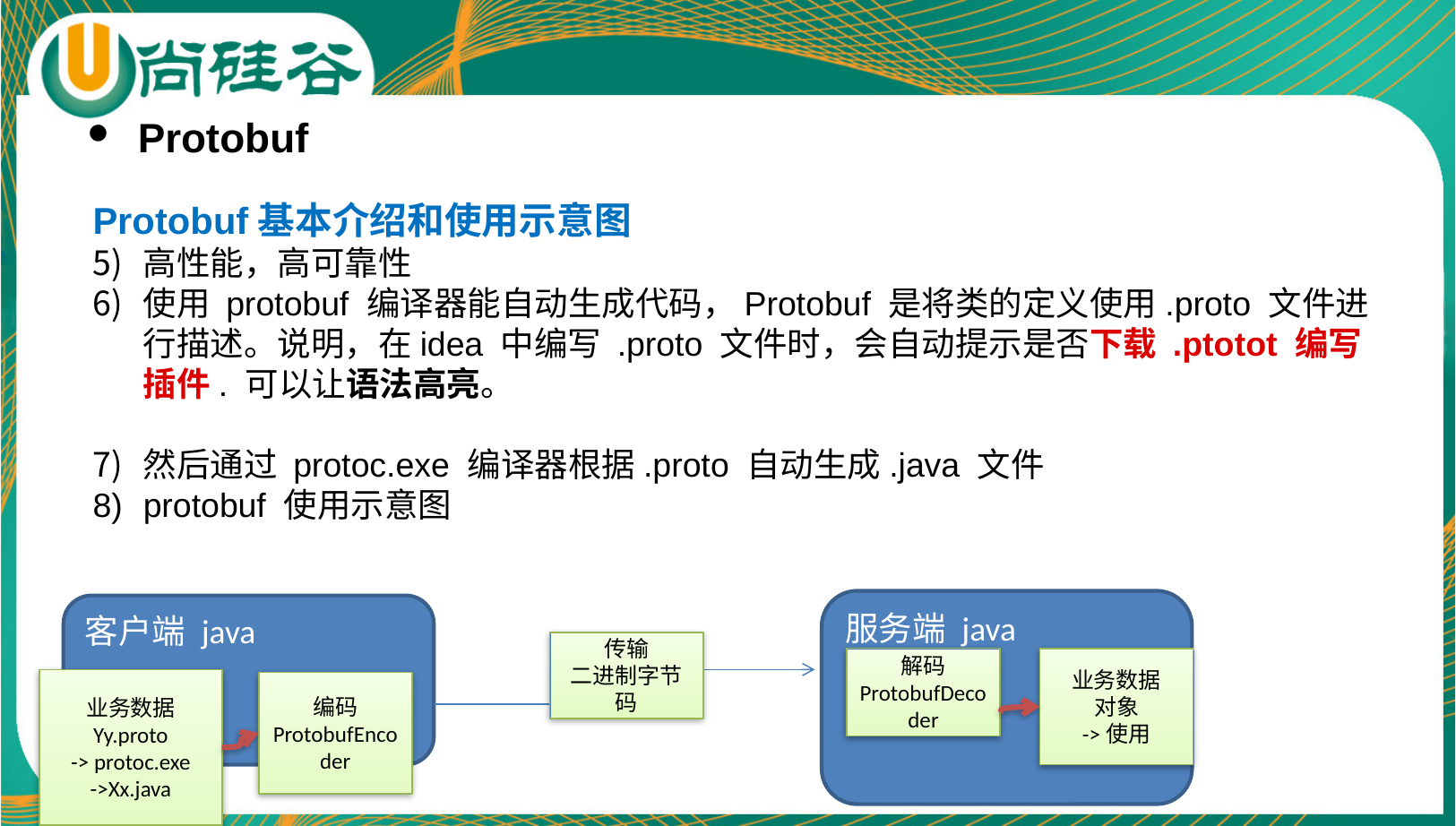

Protobuf
Protobuf基本介绍和使用示意图
高性能，高可靠性
使用 protobuf 编译器能自动生成代码，Protobuf 是将类的定义使用.proto 文件进行描述。说明，在idea 中编写 .proto 文件时，会自动提示是否下载 .ptotot 编写插件. 可以让语法高亮。

然后通过 protoc.exe 编译器根据.proto 自动生成.java 文件
protobuf 使用示意图
服务端 java
客户端 java
传输
二进制字节码
解码
ProtobufDecoder
业务数据
对象
->使用
业务数据
Yy.proto
-> protoc.exe
->Xx.java
编码
ProtobufEncoder